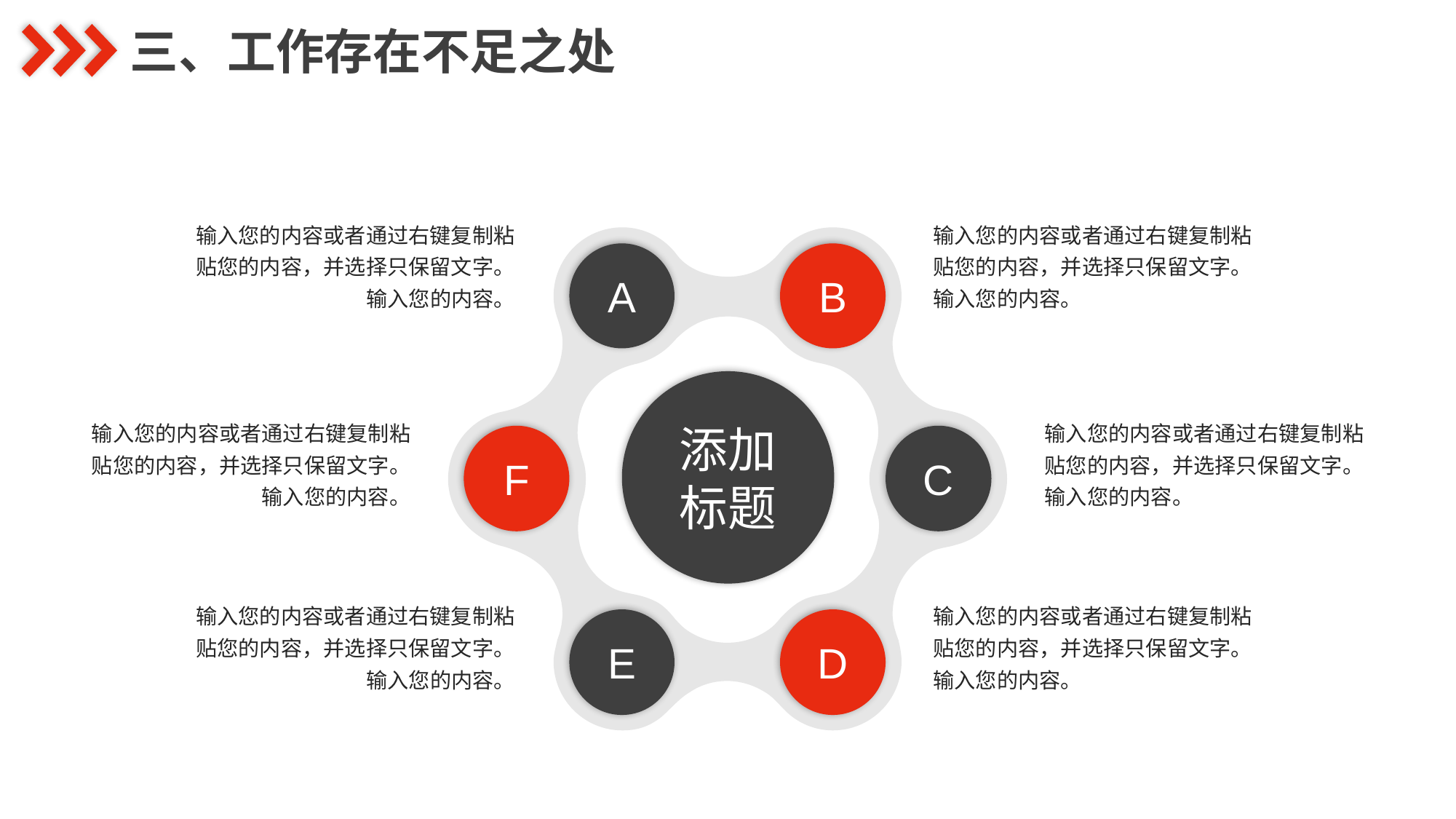

三、工作存在不足之处

输入您的内容或者通过右键复制粘贴您的内容，并选择只保留文字。输入您的内容。
输入您的内容或者通过右键复制粘贴您的内容，并选择只保留文字。输入您的内容。

A
B
添加
标题
输入您的内容或者通过右键复制粘贴您的内容，并选择只保留文字。输入您的内容。
输入您的内容或者通过右键复制粘贴您的内容，并选择只保留文字。输入您的内容。
F
C
输入您的内容或者通过右键复制粘贴您的内容，并选择只保留文字。输入您的内容。
输入您的内容或者通过右键复制粘贴您的内容，并选择只保留文字。输入您的内容。
E
D